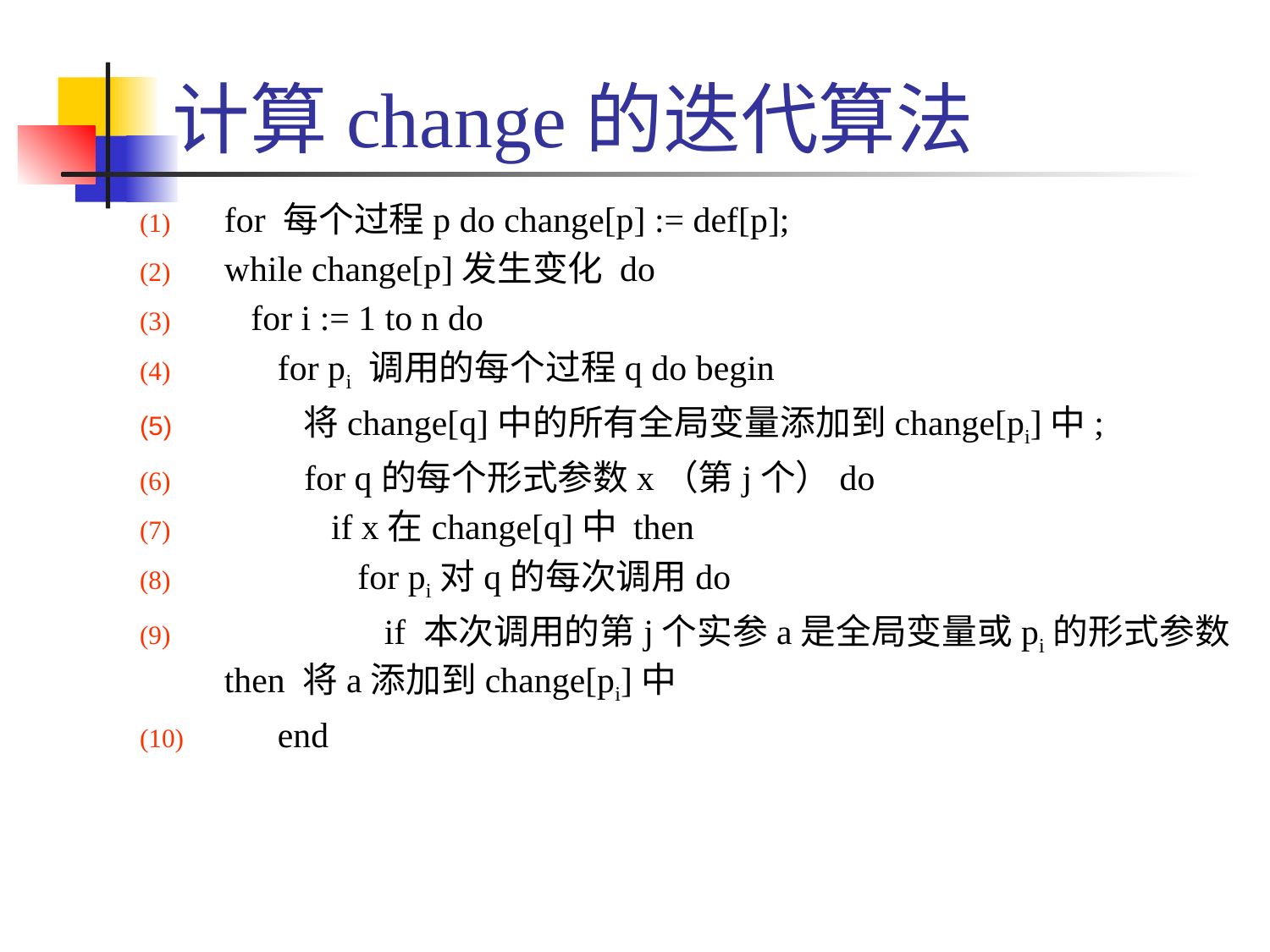

# 计算change的迭代算法
for 每个过程p do change[p] := def[p];
while change[p]发生变化 do
   for i := 1 to n do
      for pi 调用的每个过程q do begin
         将change[q]中的所有全局变量添加到change[pi]中;
         for q的每个形式参数x（第j个）do
            if x在change[q]中 then
               for pi对q的每次调用do
                  if 本次调用的第j个实参a是全局变量或pi的形式参数 then 将a添加到change[pi]中
      end